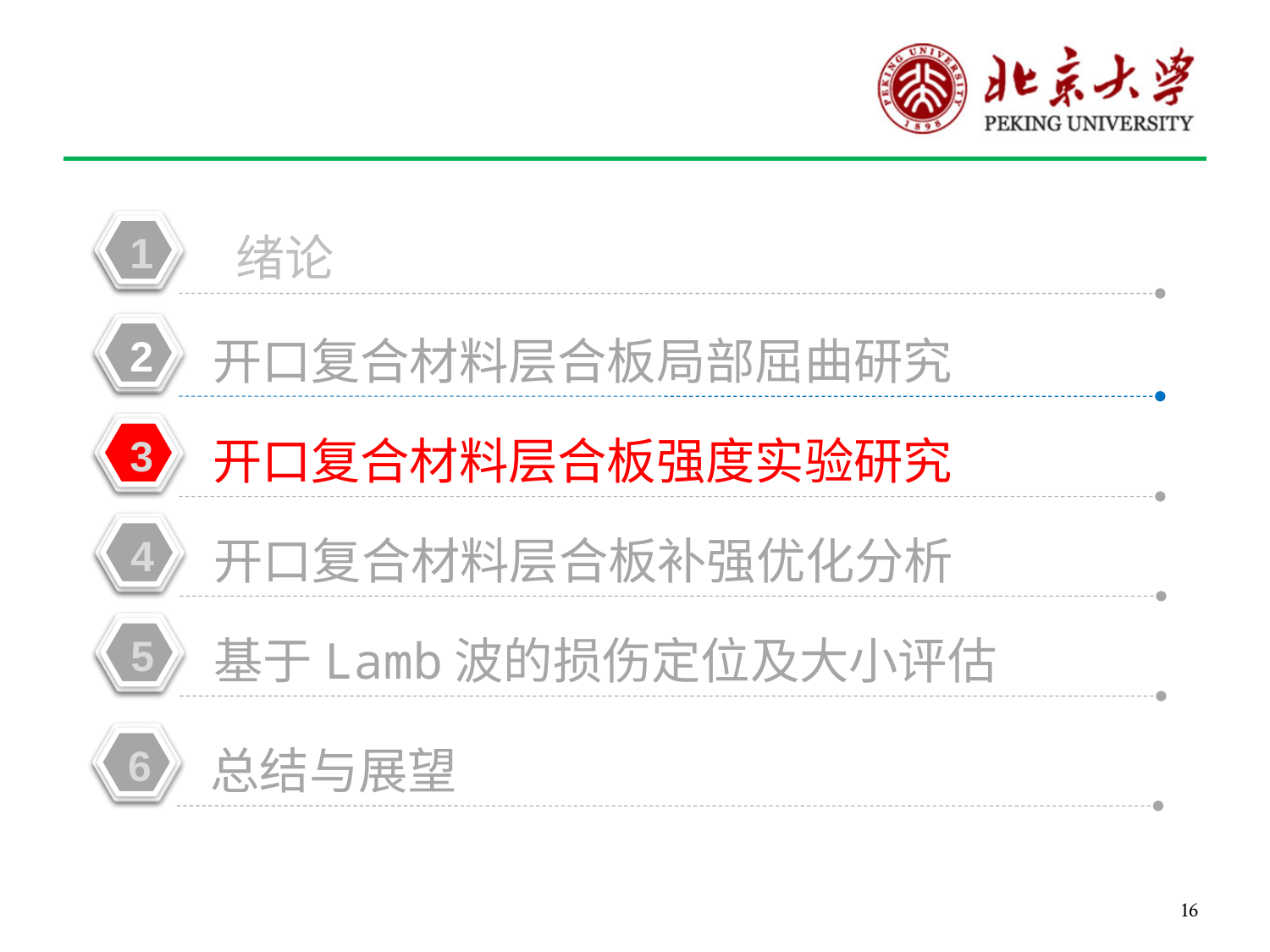

1
 绪论

2
开口复合材料层合板局部屈曲研究

3
开口复合材料层合板强度实验研究

4
开口复合材料层合板补强优化分析

5
基于Lamb波的损伤定位及大小评估

6
总结与展望

16